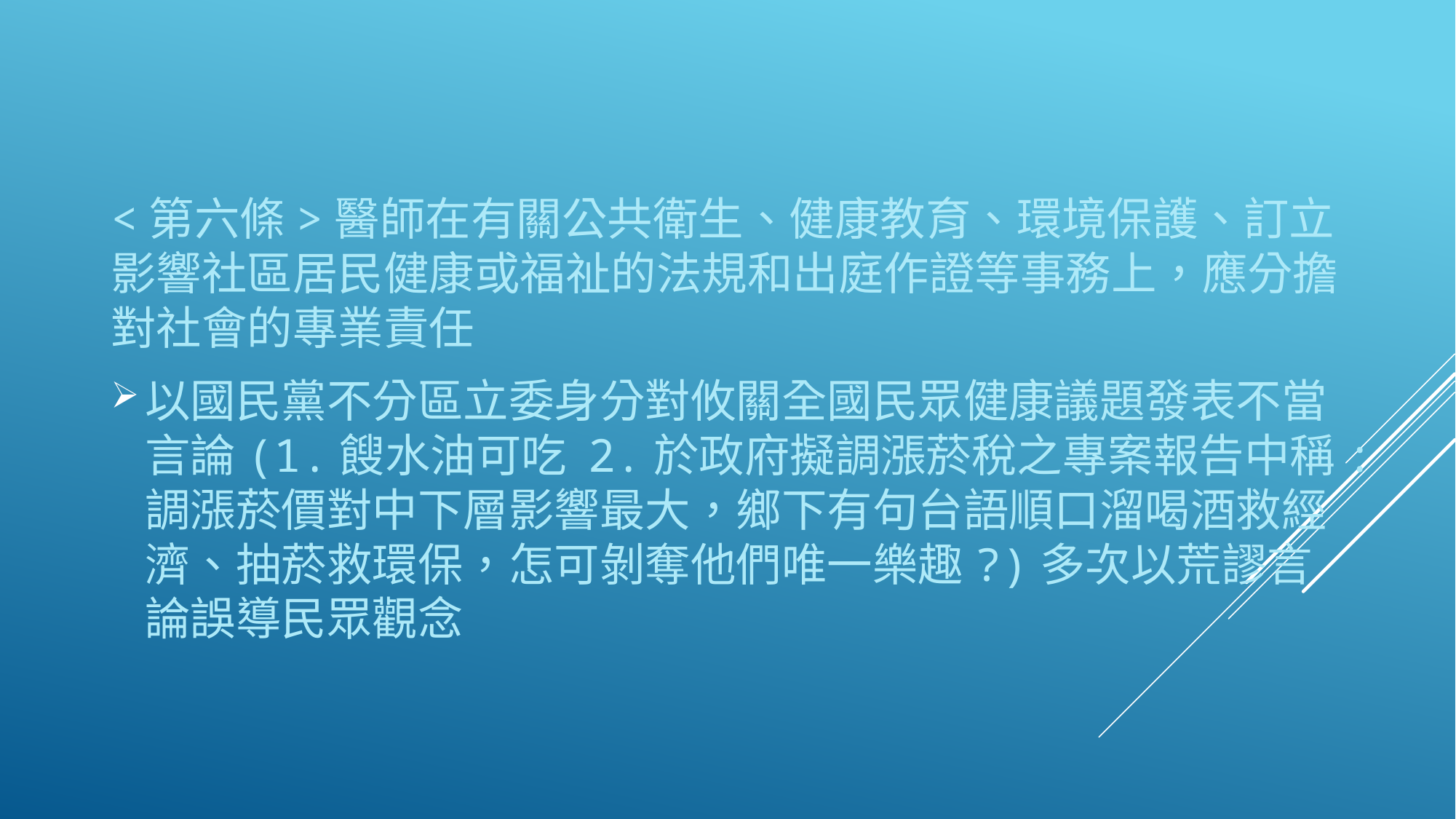

<第六條>醫師在有關公共衛生、健康教育、環境保護、訂立影響社區居民健康或福祉的法規和出庭作證等事務上，應分擔對社會的專業責任
以國民黨不分區立委身分對攸關全國民眾健康議題發表不當言論(1.餿水油可吃 2.於政府擬調漲菸稅之專案報告中稱:調漲菸價對中下層影響最大，鄉下有句台語順口溜喝酒救經濟、抽菸救環保，怎可剝奪他們唯一樂趣?)多次以荒謬言論誤導民眾觀念